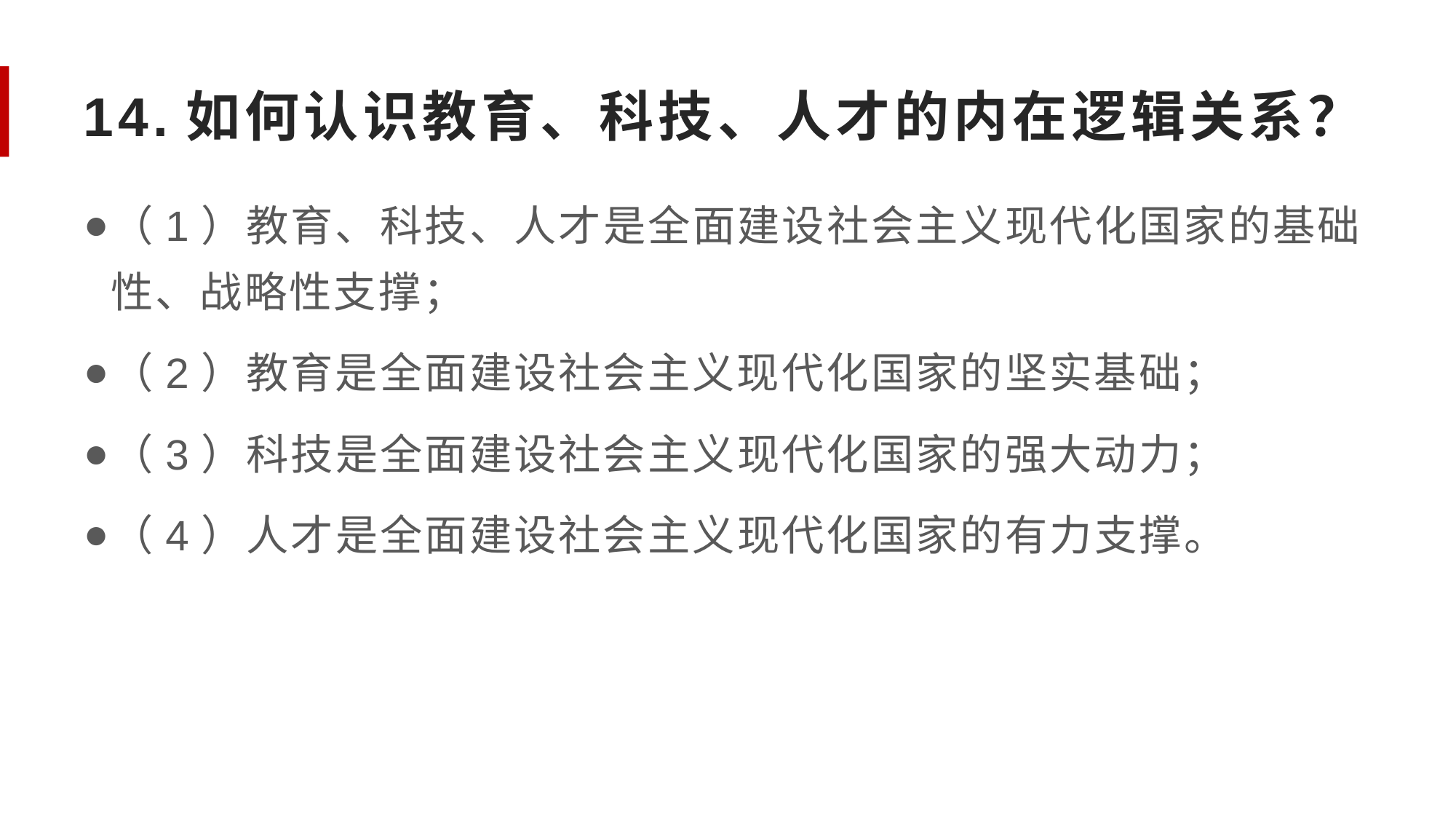

# 14.如何认识教育、科技、人才的内在逻辑关系？
（1）教育、科技、人才是全面建设社会主义现代化国家的基础性、战略性支撑；
（2）教育是全面建设社会主义现代化国家的坚实基础；
（3）科技是全面建设社会主义现代化国家的强大动力；
（4）人才是全面建设社会主义现代化国家的有力支撑。